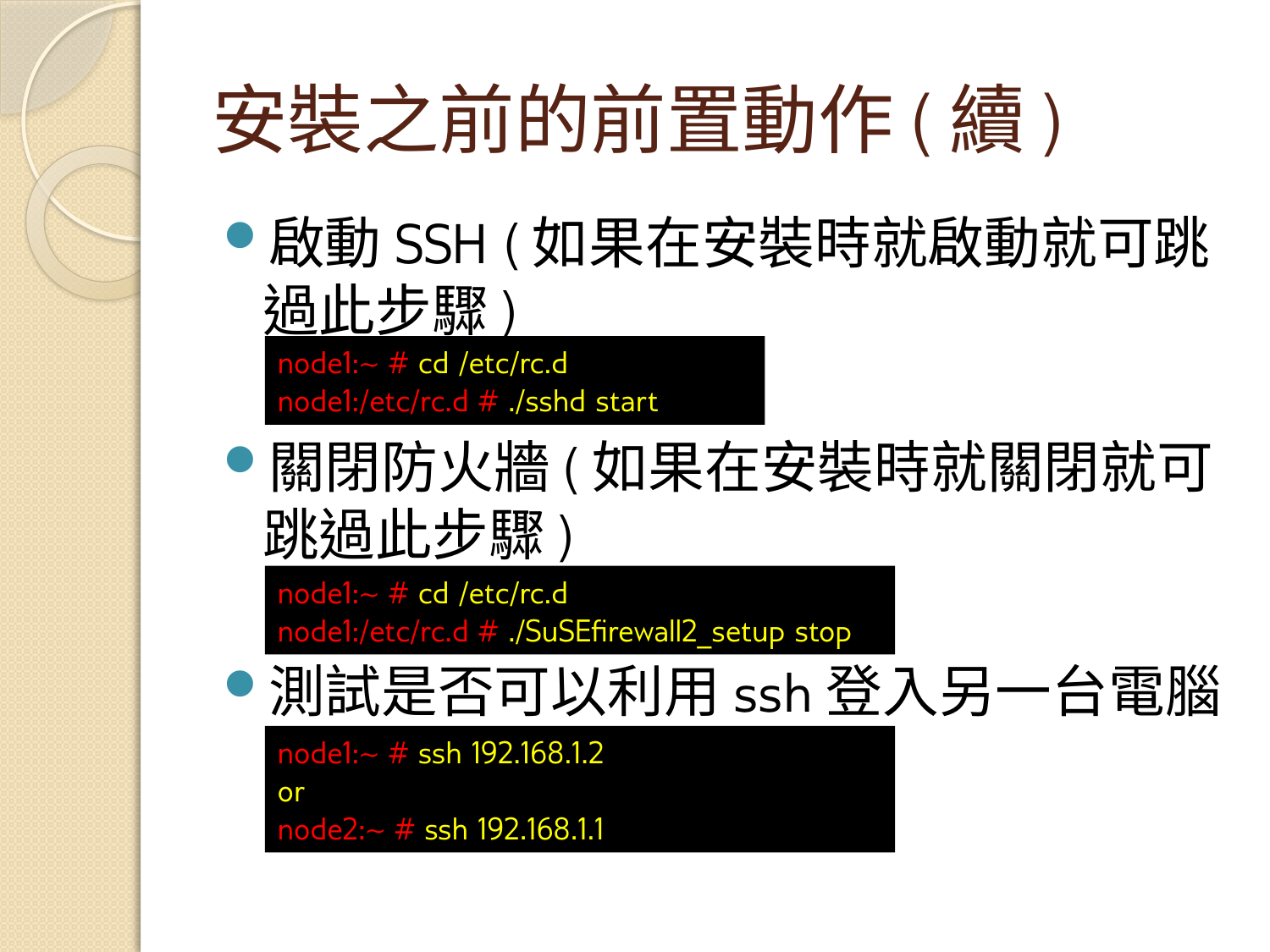

# 安裝之前的前置動作(續)
啟動SSH (如果在安裝時就啟動就可跳過此步驟)

關閉防火牆(如果在安裝時就關閉就可跳過此步驟)

測試是否可以利用ssh登入另一台電腦

node1:~ # cd /etc/rc.d
node1:/etc/rc.d # ./sshd start
node1:~ # cd /etc/rc.d
node1:/etc/rc.d # ./SuSEfirewall2_setup stop
node1:~ # ssh 192.168.1.2
or
node2:~ # ssh 192.168.1.1